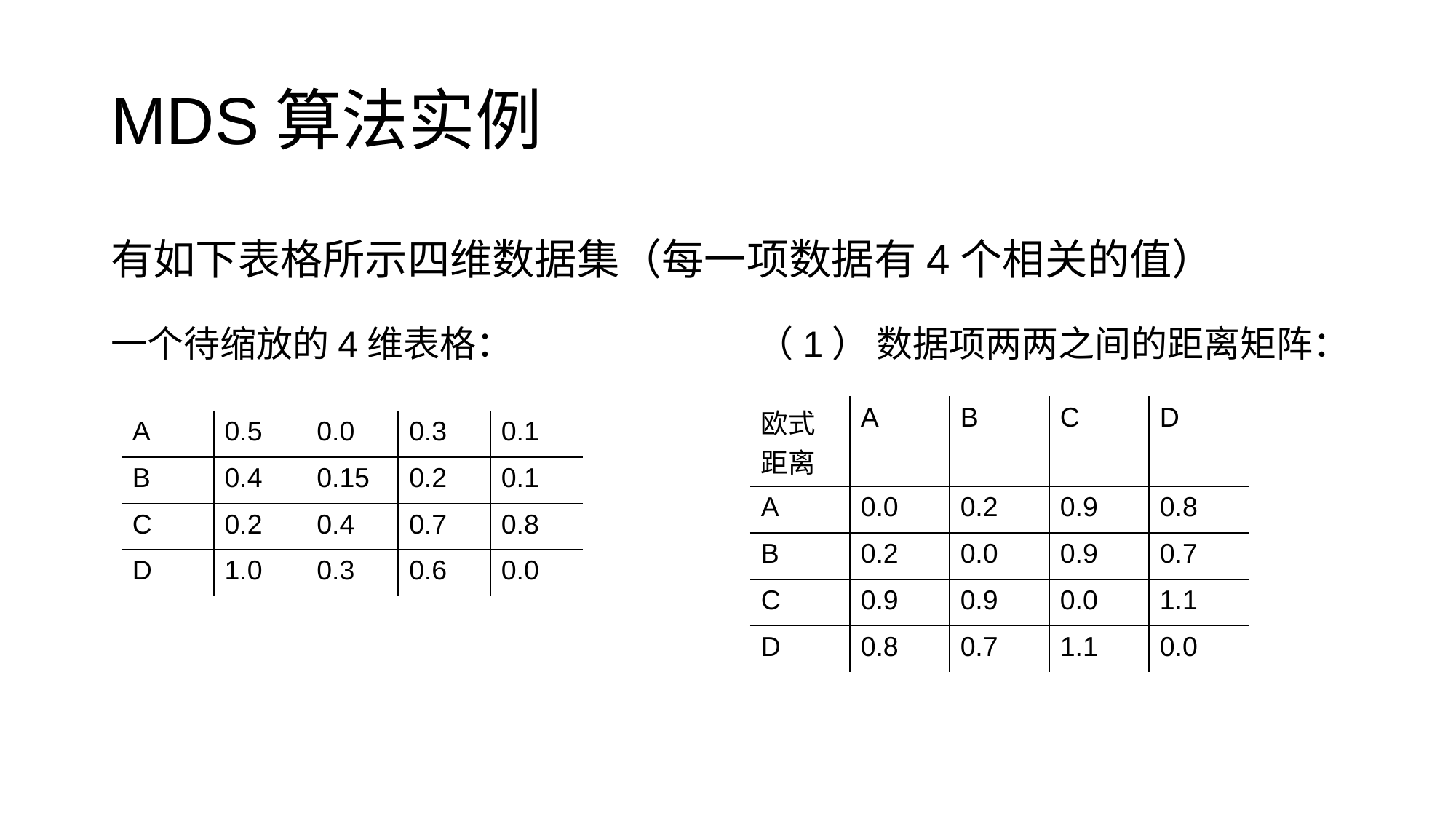

# MDS算法实例
有如下表格所示四维数据集（每一项数据有4个相关的值）
一个待缩放的4维表格：                              （1） 数据项两两之间的距离矩阵：

| 欧式 距离 | A | B | C | D |
| --- | --- | --- | --- | --- |
| A | 0.0 | 0.2 | 0.9 | 0.8 |
| B | 0.2 | 0.0 | 0.9 | 0.7 |
| C | 0.9 | 0.9 | 0.0 | 1.1 |
| D | 0.8 | 0.7 | 1.1 | 0.0 |
| A | 0.5 | 0.0 | 0.3 | 0.1 |
| --- | --- | --- | --- | --- |
| B | 0.4 | 0.15 | 0.2 | 0.1 |
| C | 0.2 | 0.4 | 0.7 | 0.8 |
| D | 1.0 | 0.3 | 0.6 | 0.0 |